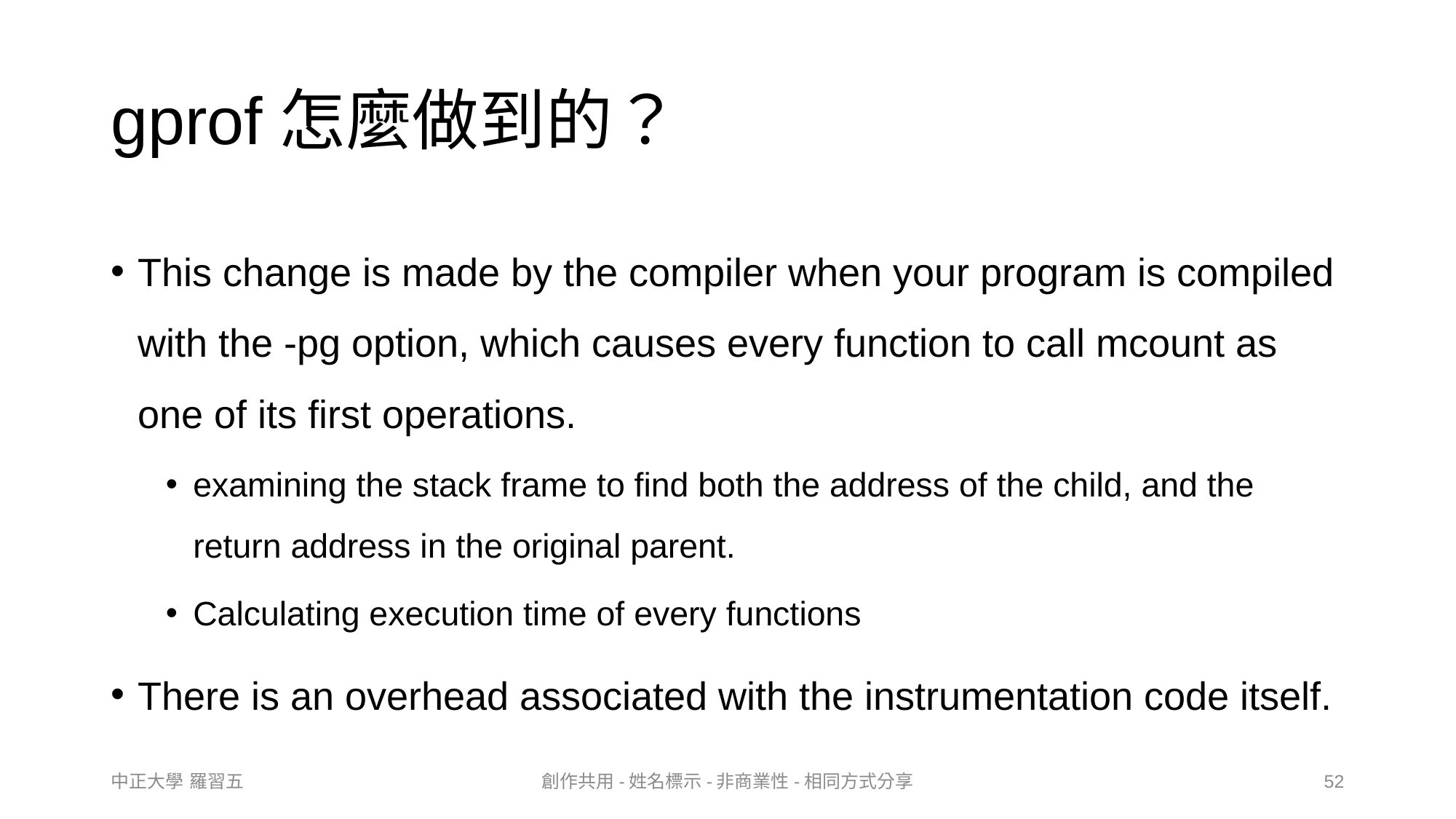

# gprof怎麼做到的？
This change is made by the compiler when your program is compiled with the -pg option, which causes every function to call mcount as one of its first operations.
examining the stack frame to find both the address of the child, and the return address in the original parent.
Calculating execution time of every functions
There is an overhead associated with the instrumentation code itself.
中正大學 羅習五
創作共用-姓名標示-非商業性-相同方式分享
52